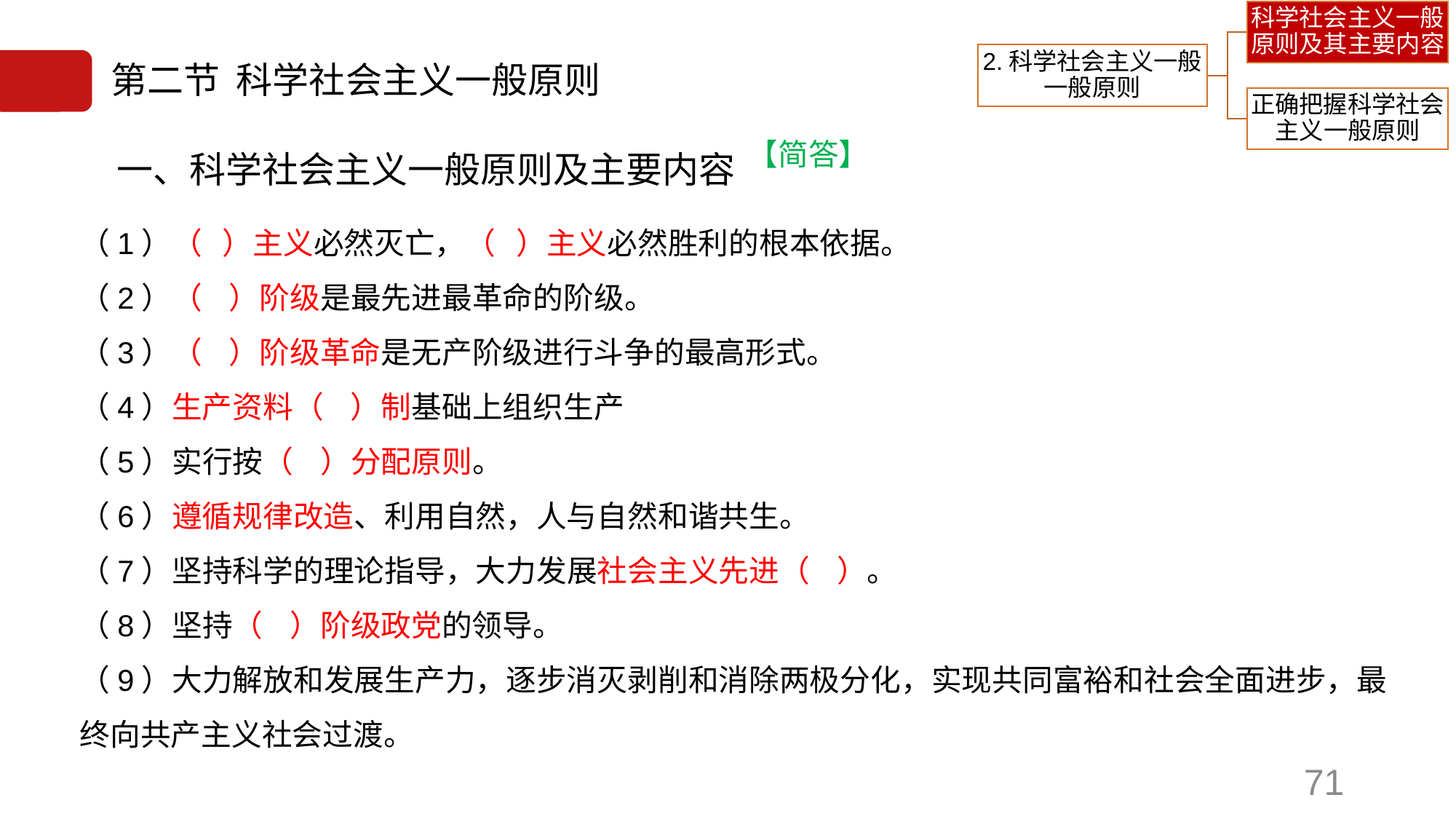

6.2.1
2.科学社会主义一般一般原则
科学社会主义一般原则及其主要内容
正确把握科学社会主义一般原则
# 第二节  科学社会主义一般原则
一、科学社会主义一般原则及主要内容

【简答】
（1）（   ）主义必然灭亡，（   ）主义必然胜利的根本依据。
（2）（    ）阶级是最先进最革命的阶级。
（3）（    ）阶级革命是无产阶级进行斗争的最高形式。
（4）生产资料（    ）制基础上组织生产
（5）实行按（    ）分配原则。
（6）遵循规律改造、利用自然，人与自然和谐共生。
（7）坚持科学的理论指导，大力发展社会主义先进（    ）。
（8）坚持（    ）阶级政党的领导。
（9）大力解放和发展生产力，逐步消灭剥削和消除两极分化，实现共同富裕和社会全面进步，最终向共产主义社会过渡。
71